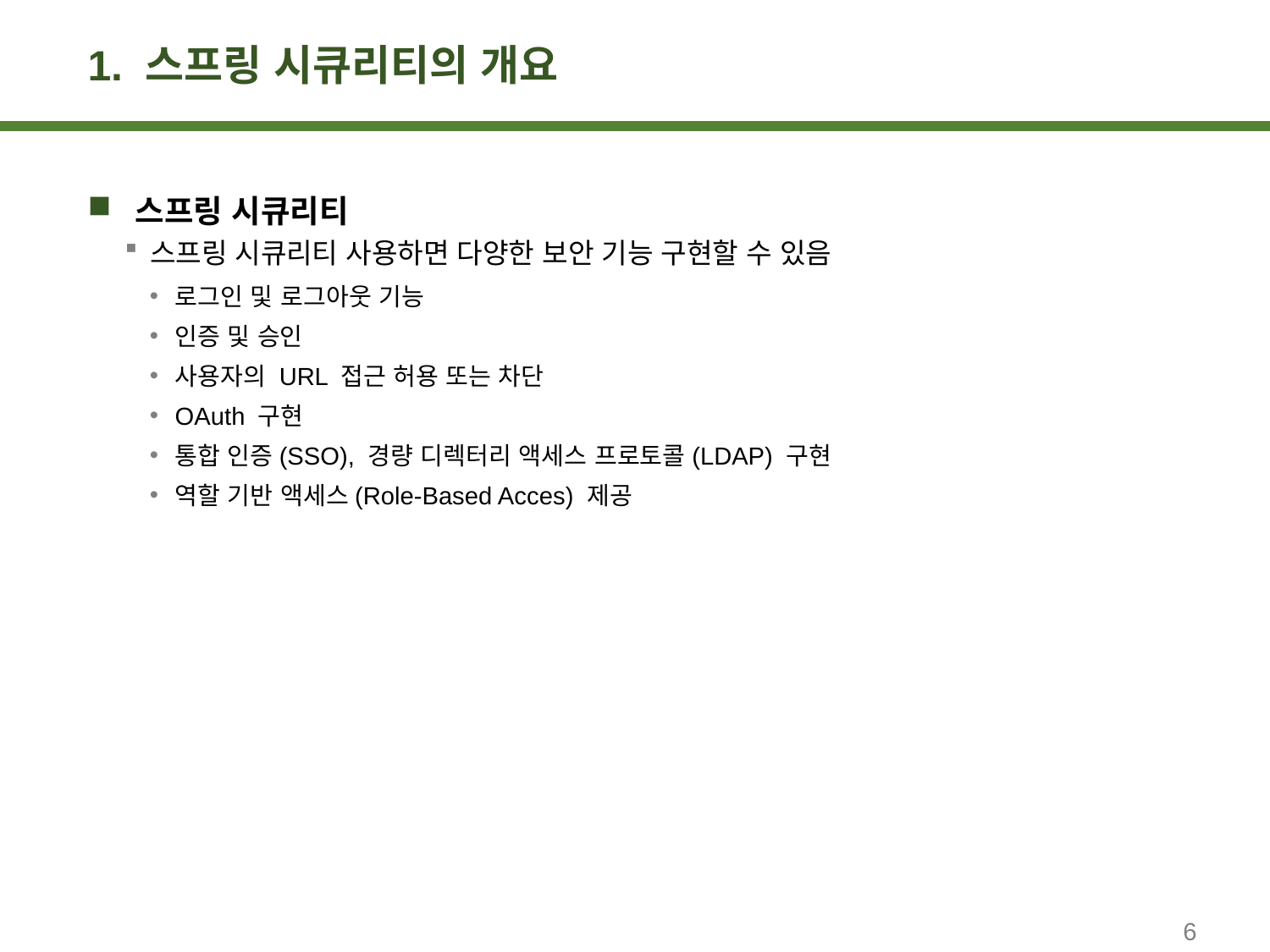

# 1. 스프링 시큐리티의 개요
스프링 시큐리티
스프링 시큐리티 사용하면 다양한 보안 기능 구현할 수 있음
로그인 및 로그아웃 기능
인증 및 승인
사용자의 URL 접근 허용 또는 차단
OAuth 구현
통합 인증(SSO), 경량 디렉터리 액세스 프로토콜(LDAP) 구현
역할 기반 액세스(Role-Based Acces) 제공